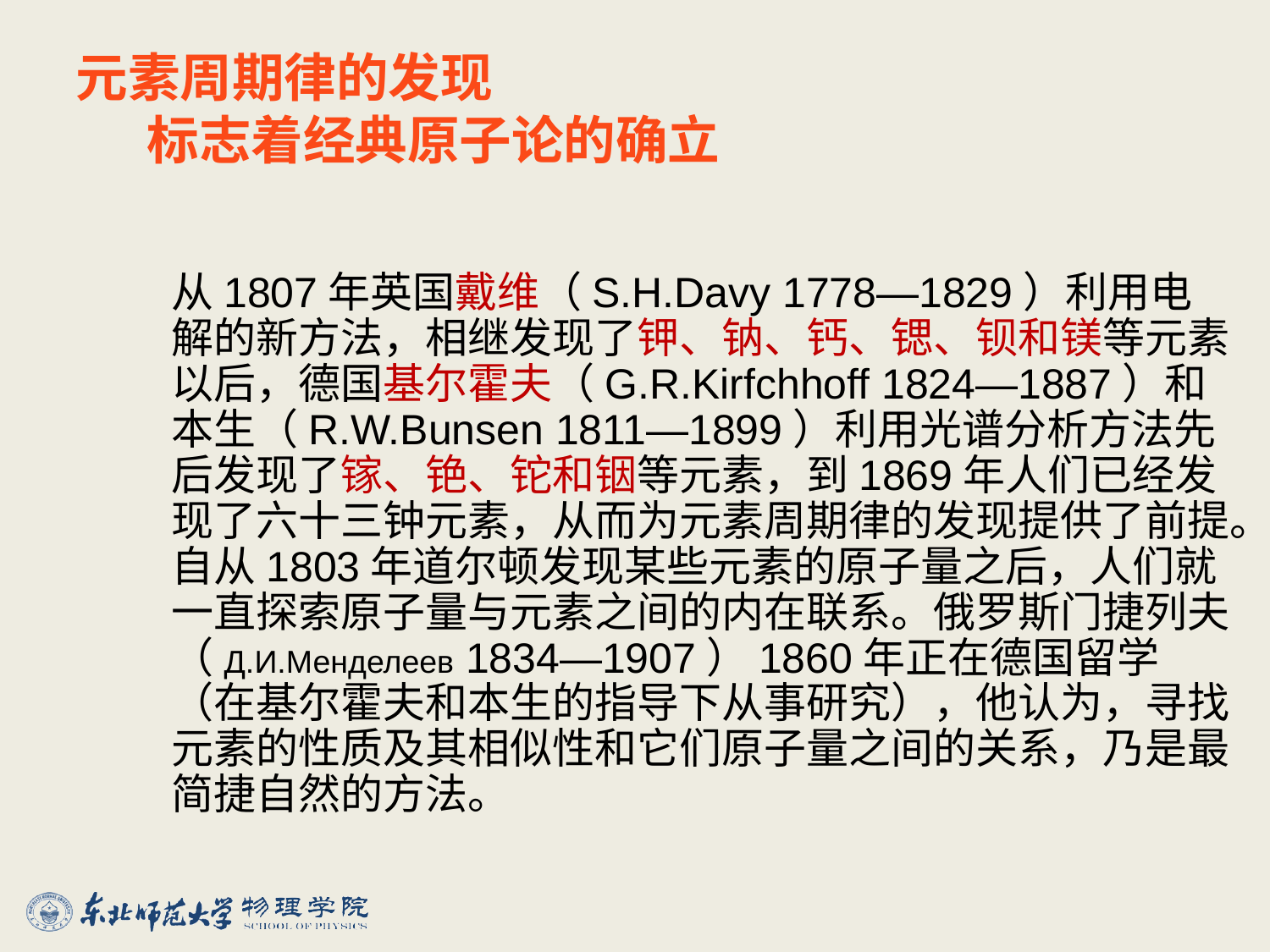

# 元素周期律的发现 标志着经典原子论的确立
从1807年英国戴维（S.H.Davy 1778—1829）利用电解的新方法，相继发现了钾、钠、钙、锶、钡和镁等元素以后，德国基尔霍夫（G.R.Kirfchhoff 1824—1887）和本生（R.W.Bunsen 1811—1899）利用光谱分析方法先后发现了镓、铯、铊和铟等元素，到1869年人们已经发现了六十三钟元素，从而为元素周期律的发现提供了前提。自从1803年道尔顿发现某些元素的原子量之后，人们就一直探索原子量与元素之间的内在联系。俄罗斯门捷列夫（Д.И.Менделеев 1834—1907）1860年正在德国留学（在基尔霍夫和本生的指导下从事研究），他认为，寻找元素的性质及其相似性和它们原子量之间的关系，乃是最简捷自然的方法。